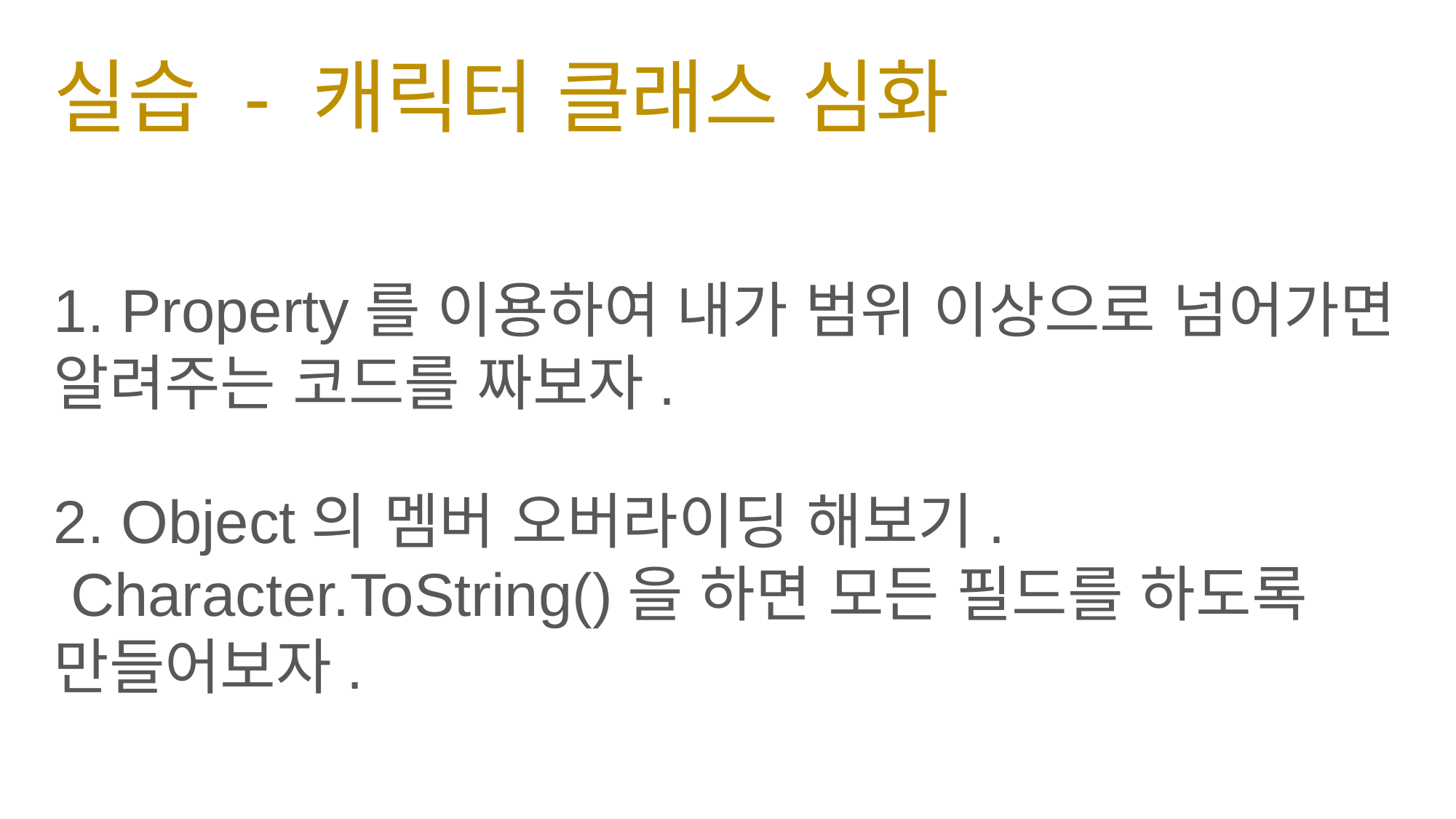

# 실습 - 캐릭터 클래스 심화

1. Property를 이용하여 내가 범위 이상으로 넘어가면 알려주는 코드를 짜보자.

2. Object의 멤버 오버라이딩 해보기.
 Character.ToString()을 하면 모든 필드를 하도록 만들어보자.